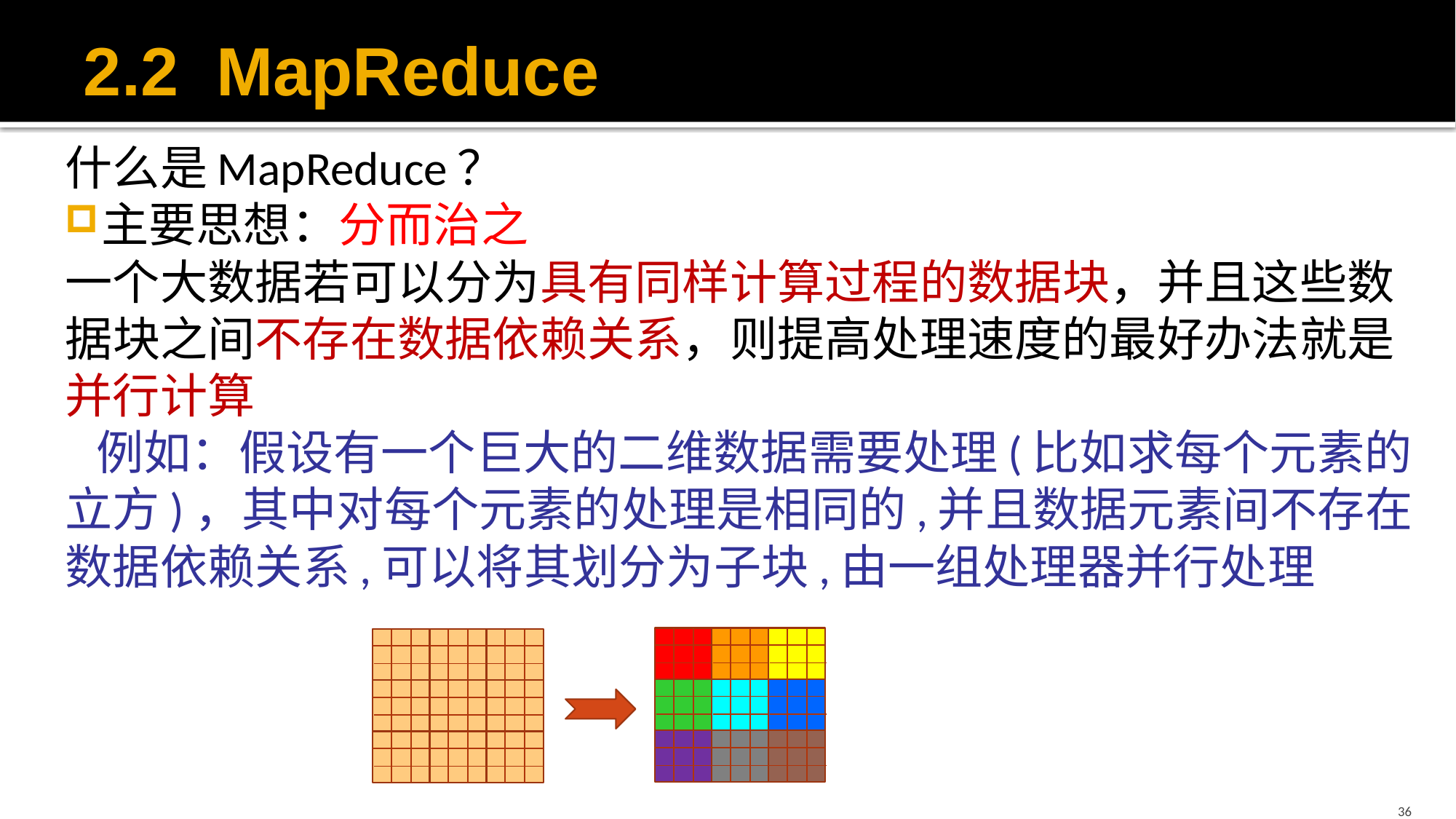

# 2.2  MapReduce
什么是MapReduce？
主要思想：分而治之
一个大数据若可以分为具有同样计算过程的数据块，并且这些数据块之间不存在数据依赖关系，则提高处理速度的最好办法就是并行计算
  例如：假设有一个巨大的二维数据需要处理(比如求每个元素的立方)，其中对每个元素的处理是相同的,并且数据元素间不存在数据依赖关系,可以将其划分为子块,由一组处理器并行处理

36